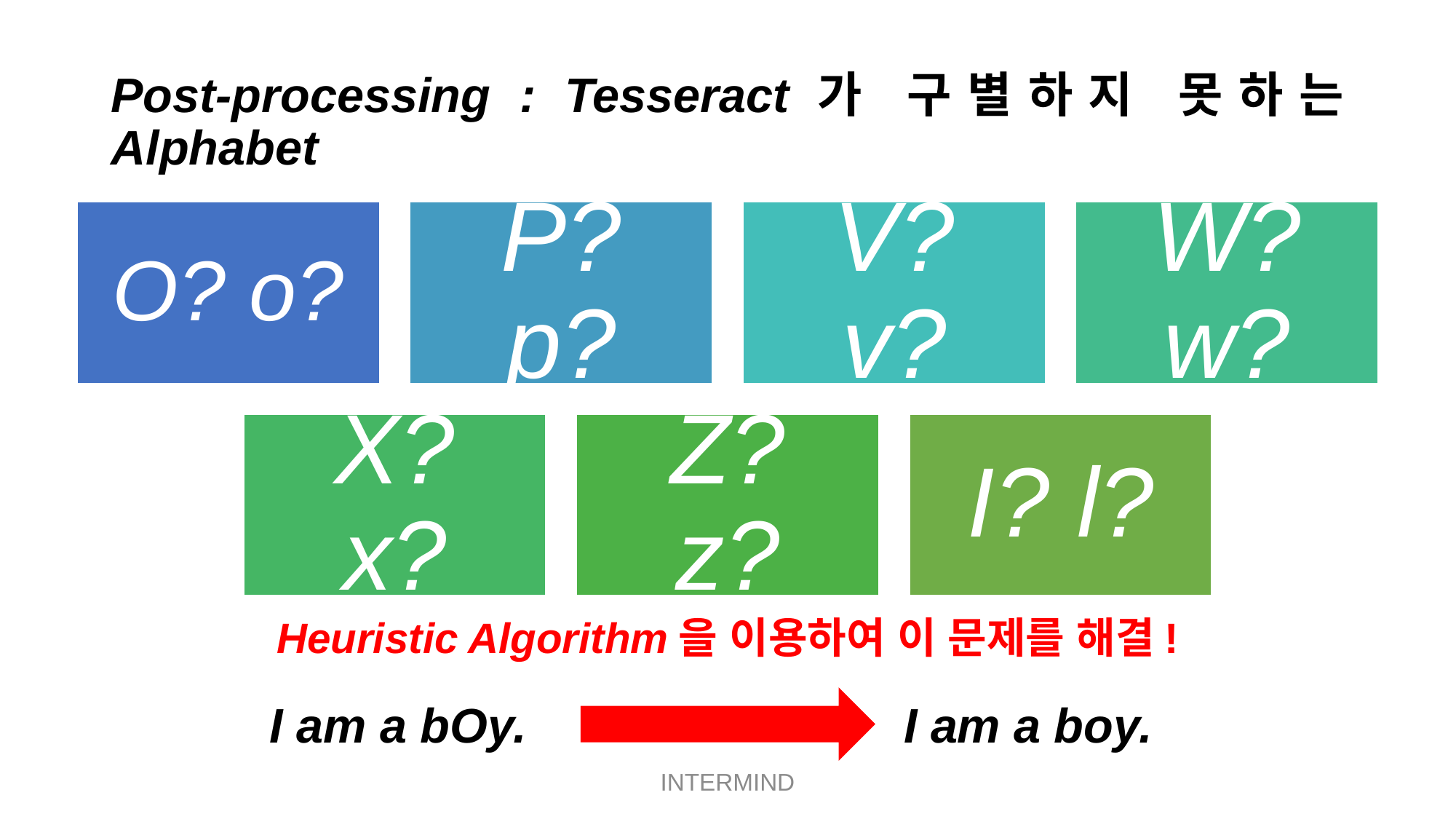

# Post-processing : Tesseract가 구별하지 못하는 Alphabet
O? o?
P? p?
V? v?
W? w?
X? x?
Z? z?
I? l?
Heuristic Algorithm을 이용하여 이 문제를 해결!

I am a bOy.
I am a boy.
INTERMIND